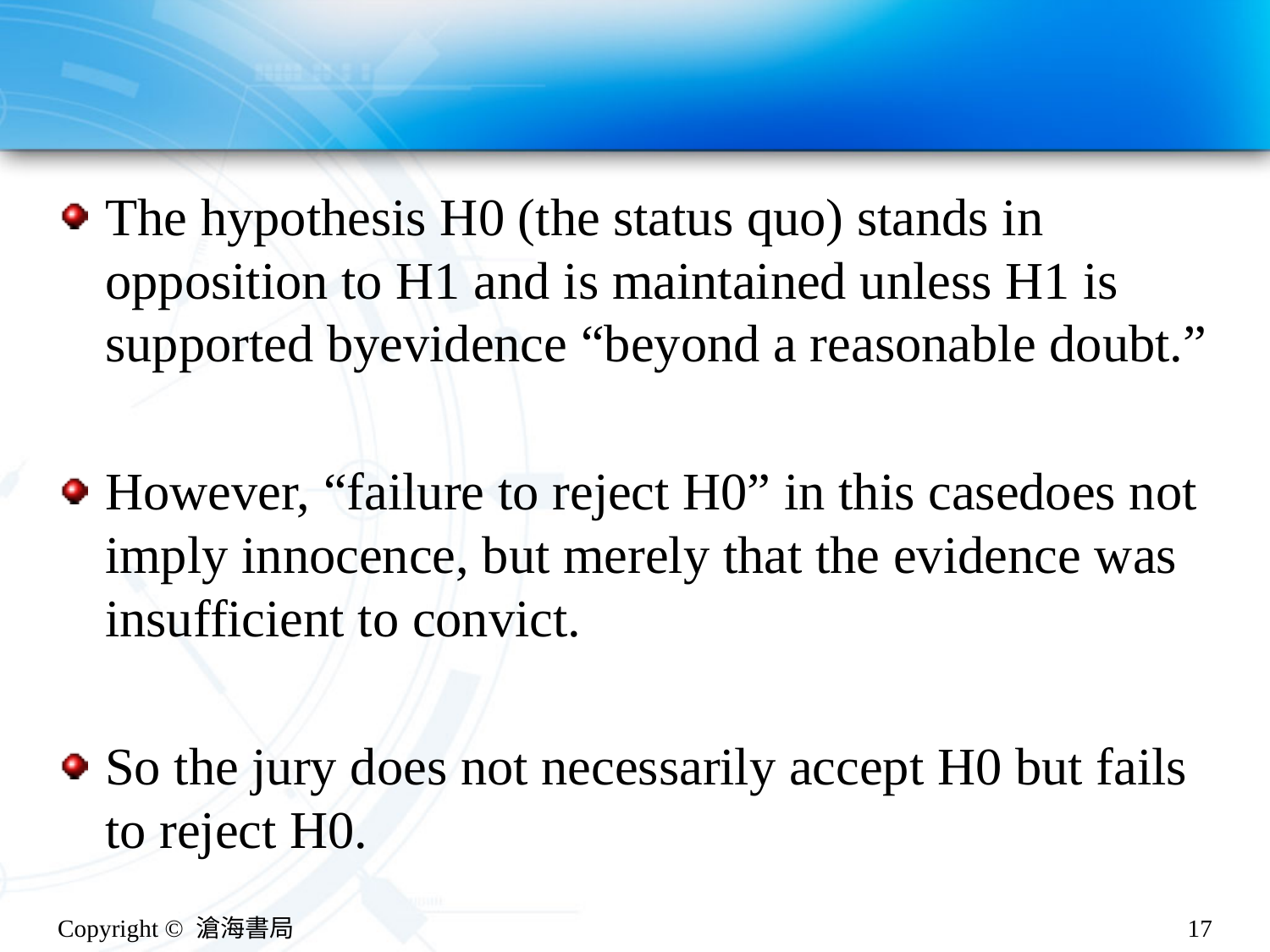

#
The hypothesis H0 (the status quo) stands in opposition to H1 and is maintained unless H1 is supported byevidence “beyond a reasonable doubt.”

However, “failure to reject H0” in this casedoes not imply innocence, but merely that the evidence was insufficient to convict.

So the jury does not necessarily accept H0 but fails to reject H0.
Copyright © 滄海書局
17